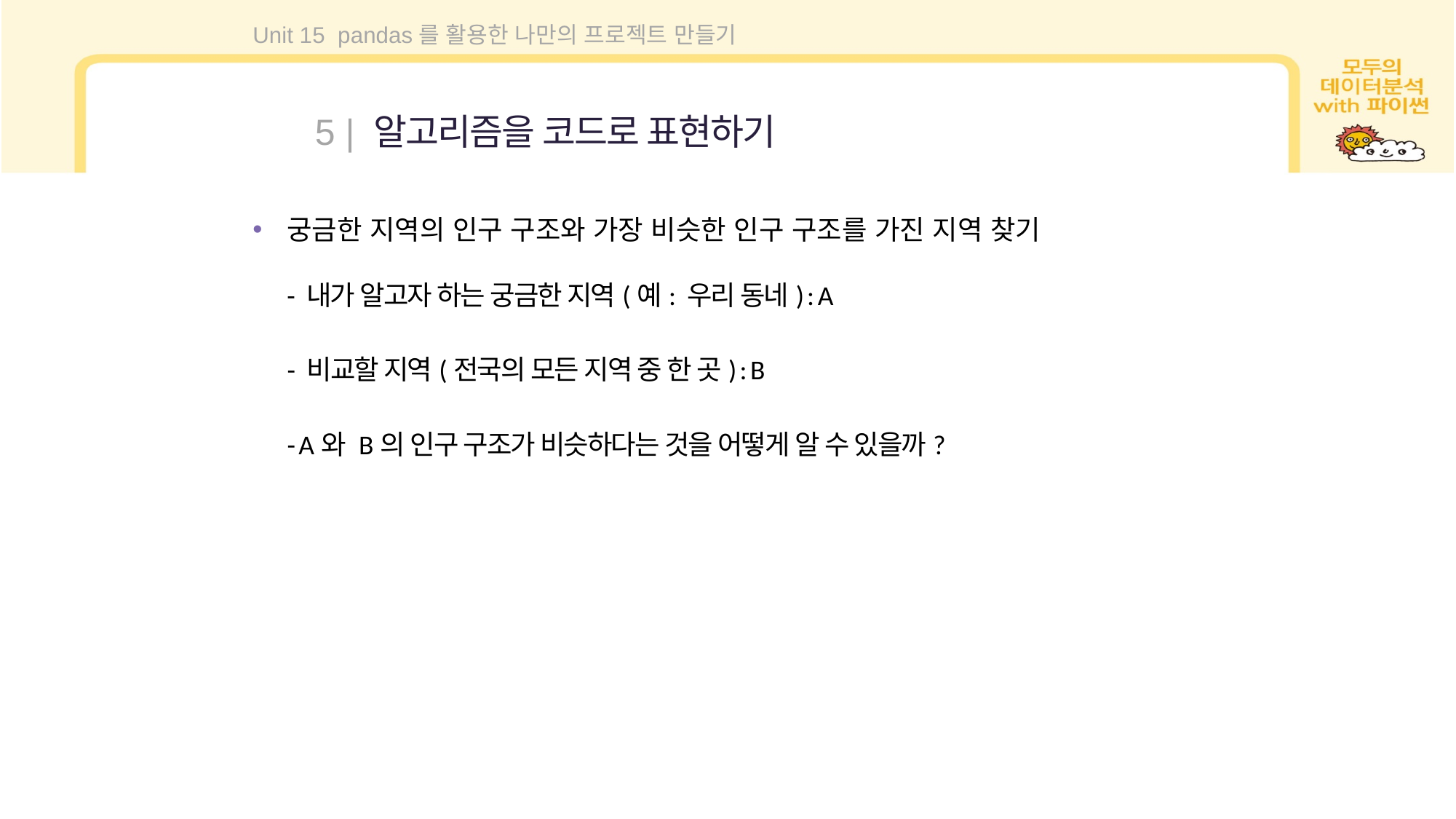

Unit 15  pandas를 활용한 나만의 프로젝트 만들기
5 | 알고리즘을 코드로 표현하기
궁금한 지역의 인구 구조와 가장 비슷한 인구 구조를 가진 지역 찾기
- 내가 알고자 하는 궁금한 지역(예: 우리 동네) : A
       - 비교할 지역(전국의 모든 지역 중 한 곳) : B
       - A와 B의 인구 구조가 비슷하다는 것을 어떻게 알 수 있을까?